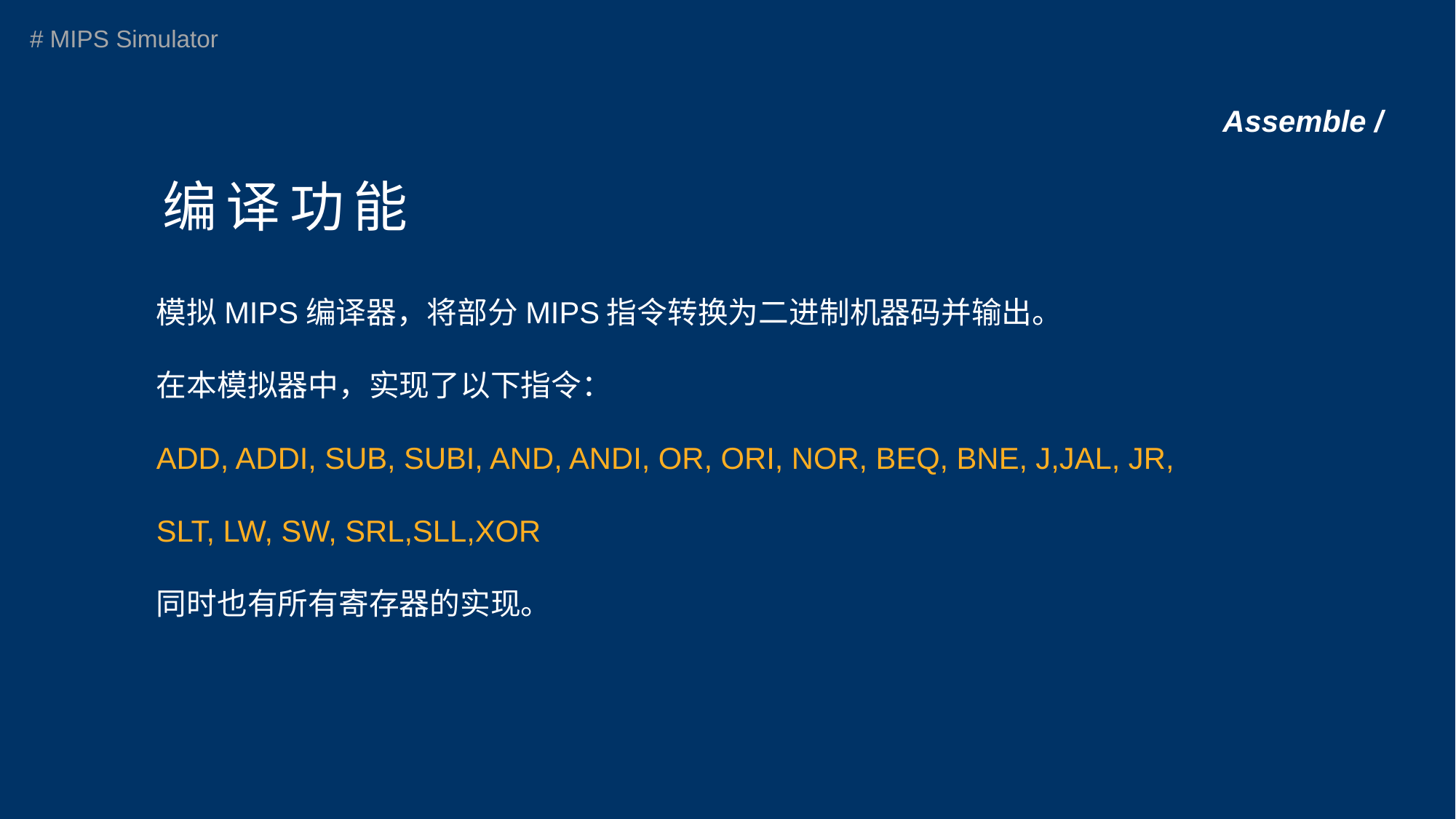

# Assemble /
编译功能
模拟MIPS编译器，将部分MIPS指令转换为二进制机器码并输出。
在本模拟器中，实现了以下指令：
ADD, ADDI, SUB, SUBI, AND, ANDI, OR, ORI, NOR, BEQ, BNE, J,JAL, JR, SLT, LW, SW, SRL,SLL,XOR
同时也有所有寄存器的实现。